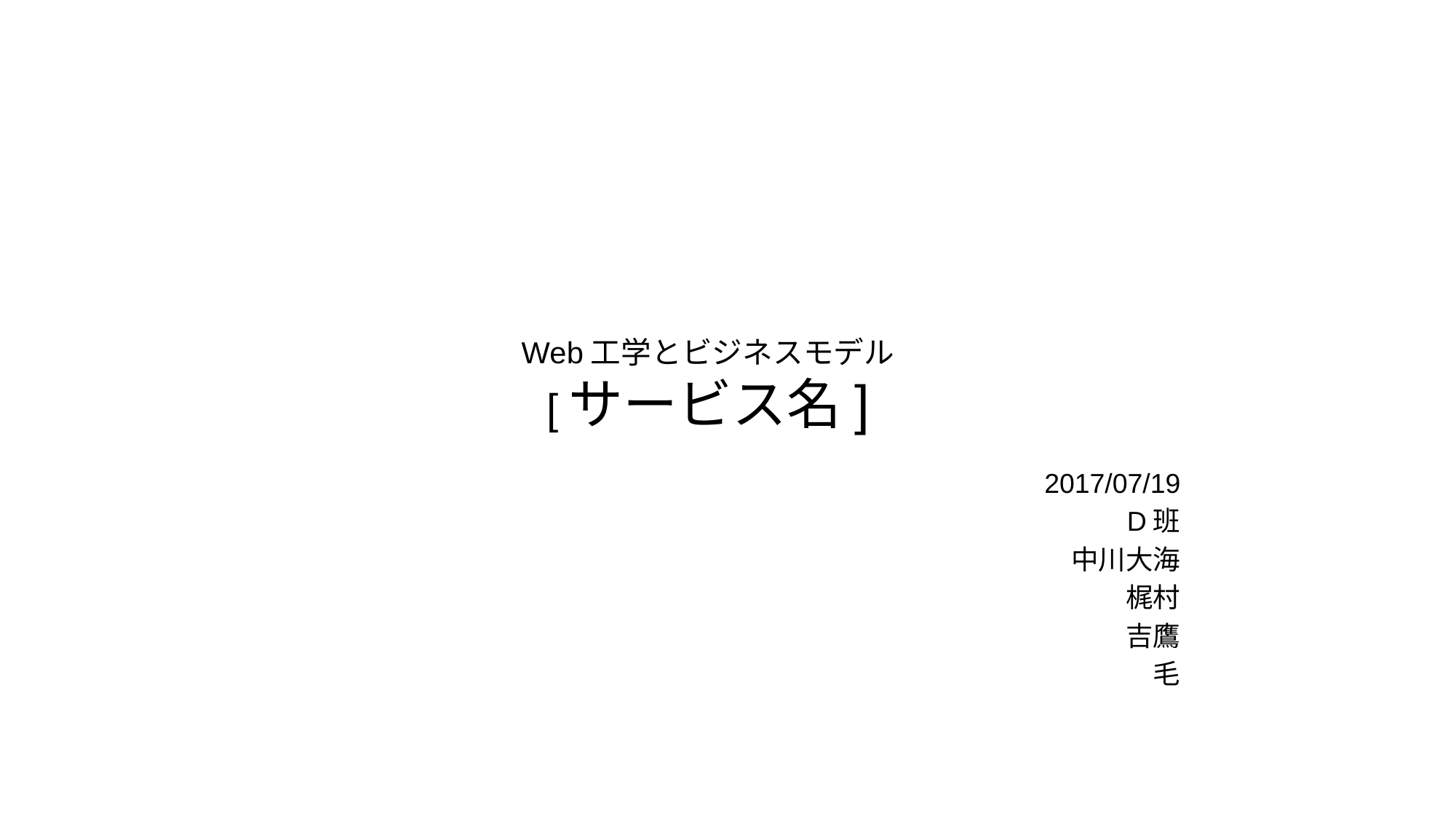

# Web工学とビジネスモデル [サービス名]
2017/07/19
D班
中川大海
梶村
吉鷹
毛